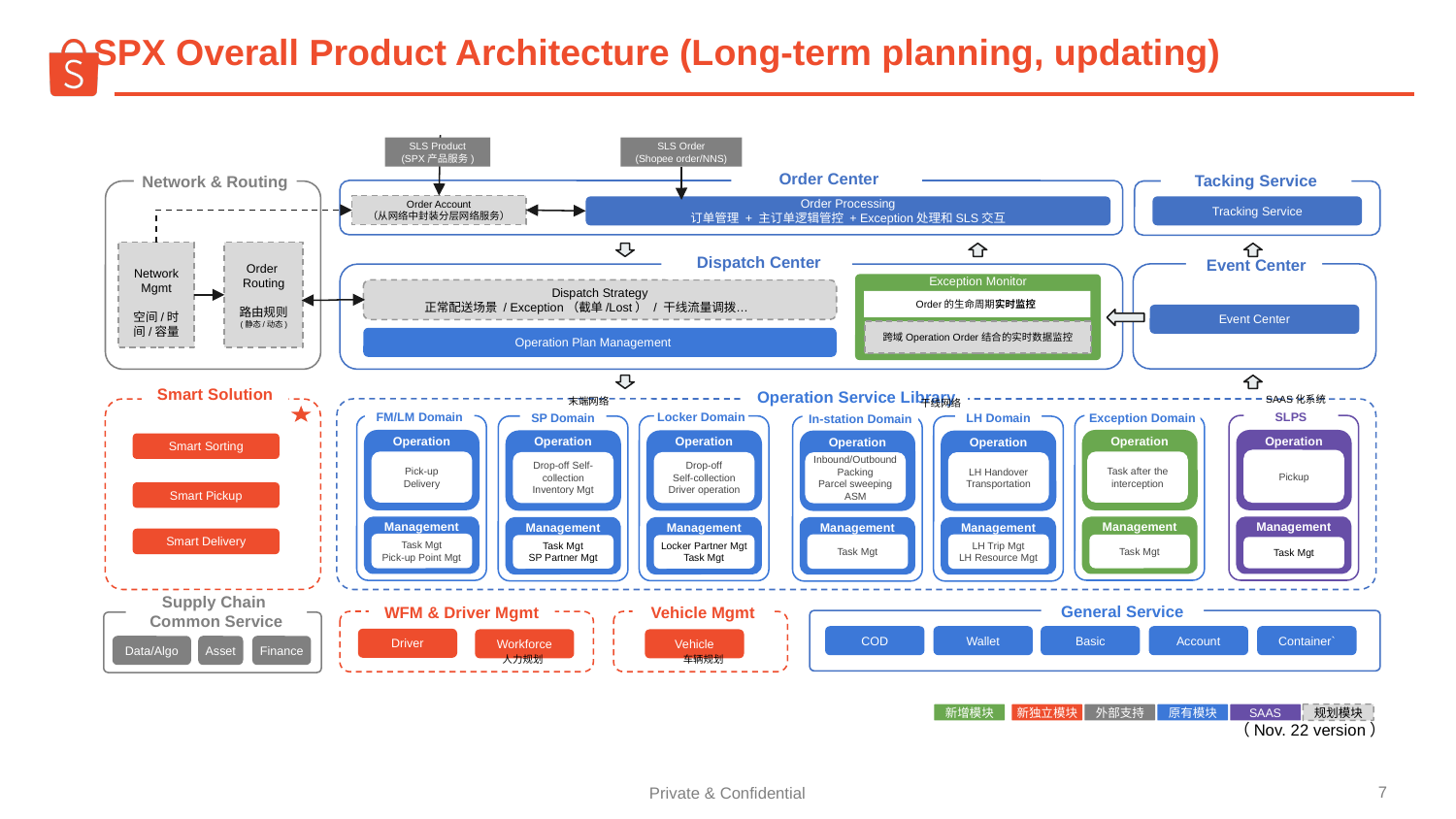

SPX Overall Product Architecture (Long-term planning, updating)
SLS Product
(SPX产品服务)
SLS Order
(Shopee order/NNS)
 Order Center
Network & Routing
Tacking Service

Order Account
（从网络中封装分层网络服务）
Tracking Service
Order Processing
订单管理 + 主订单逻辑管控 + Exception处理和SLS交互

Network Mgmt

空间/时间/容量
Order
Routing

路由规则
(静态/动态)

 Dispatch Center
 Event Center

Exception Monitor

Dispatch Strategy
正常配送场景 / Exception（截单/Lost） / 干线流量调拨…
Order的生命周期实时监控

Event Center
跨域Operation Order结合的实时数据监控
Operation Plan Management

 Operation Service Library
Smart Solution
SAAS化系统
末端网络
干线网络

SLPS
FM/LM Domain
Locker Domain
SP Domain
LH Domain
Exception Domain
In-station Domain

Operation
Operation
Operation
Operation
Operation
Operation
Operation
Smart Sorting
Pickup
Pick-up
Delivery
Task after the interception
Drop-off Self-collection
Inventory Mgt
Drop-off
Self-collection
Driver operation
Inbound/Outbound
Packing
Parcel sweeping
ASM
LH Handover
Transportation
Smart Pickup
Management
Management
Management
Management
Management
Management
Management
Smart Delivery
Task Mgt
Pick-up Point Mgt
Task Mgt
LH Trip Mgt
LH Resource Mgt
Task Mgt
Task Mgt
SP Partner Mgt
Locker Partner Mgt
Task Mgt
Task Mgt
Supply Chain
Common Service
General Service
WFM & Driver Mgmt
Vehicle Mgmt

COD
Wallet
Basic
Account
Container`
Driver
Workforce
Vehicle
Data/Algo
Asset
Finance
人力规划
车辆规划
外部支持
原有模块
SAAS
规划模块
新增模块
新独立模块
（Nov. 22 version）